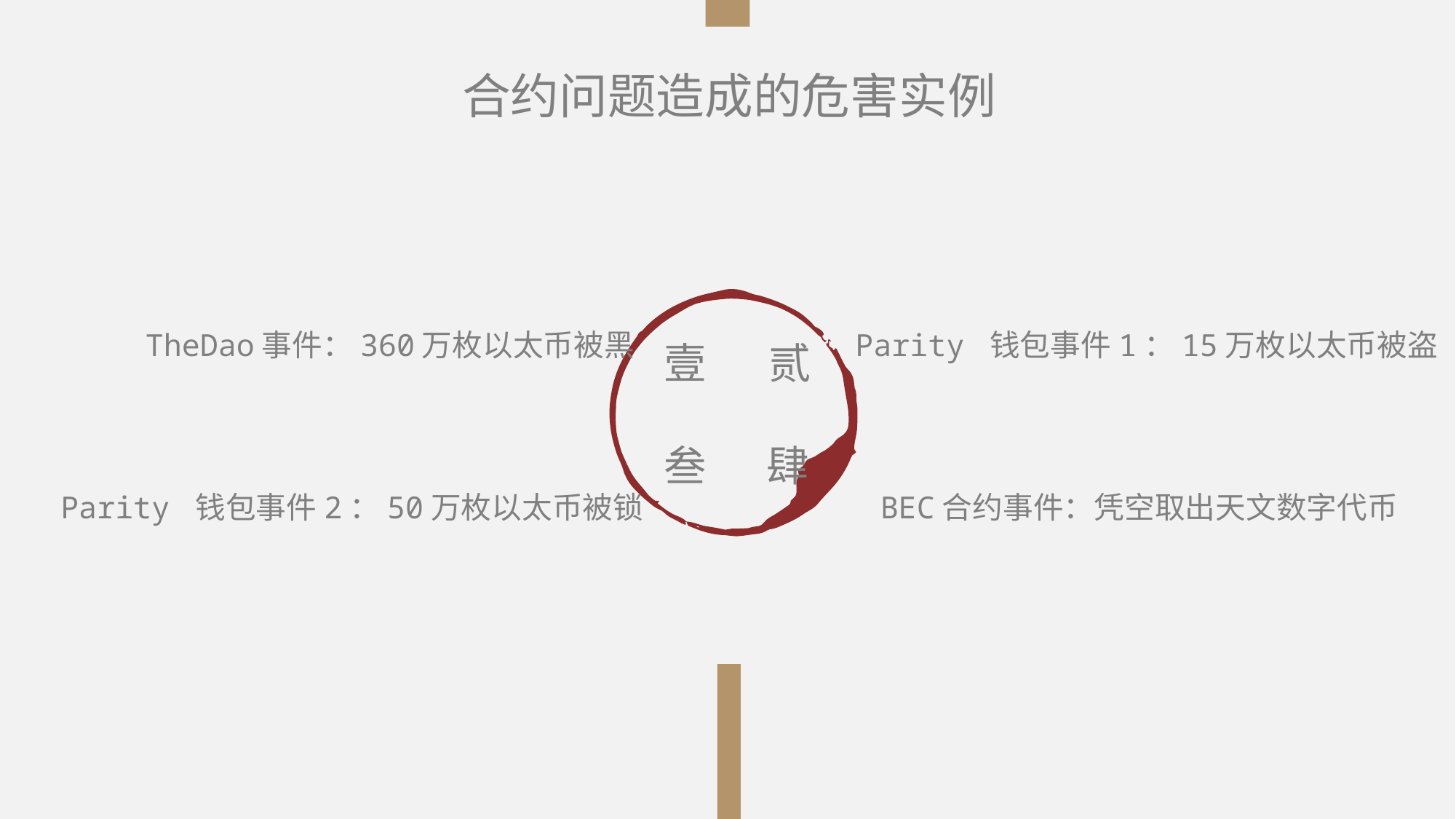

合约问题造成的危害实例

Parity 钱包事件1：15万枚以太币被盗
TheDao事件：360万枚以太币被黑
壹
贰
叁
肆
Parity 钱包事件2：50万枚以太币被锁
BEC合约事件：凭空取出天文数字代币